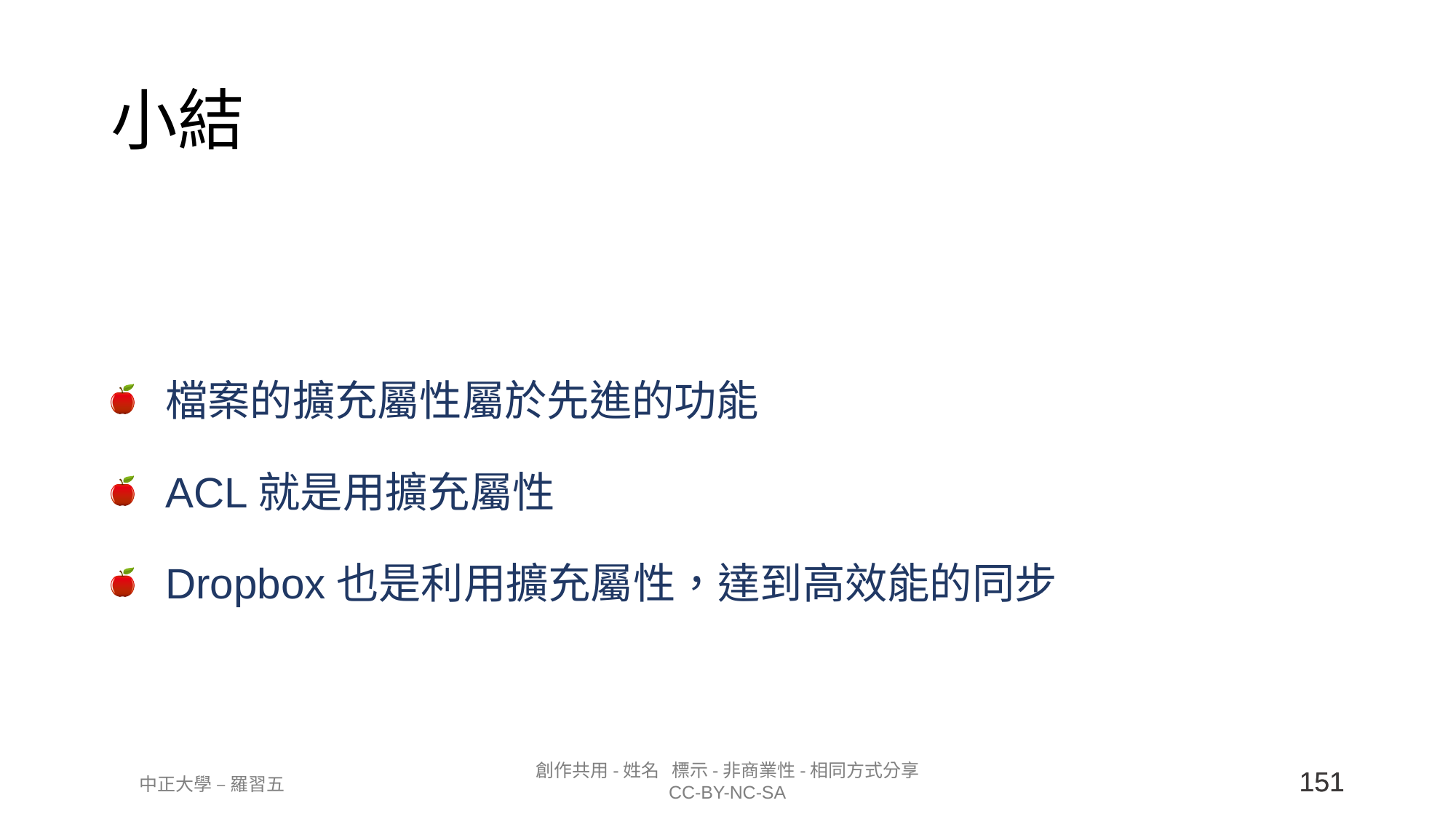

# 小結
檔案的擴充屬性屬於先進的功能
ACL就是用擴充屬性
Dropbox也是利用擴充屬性，達到高效能的同步